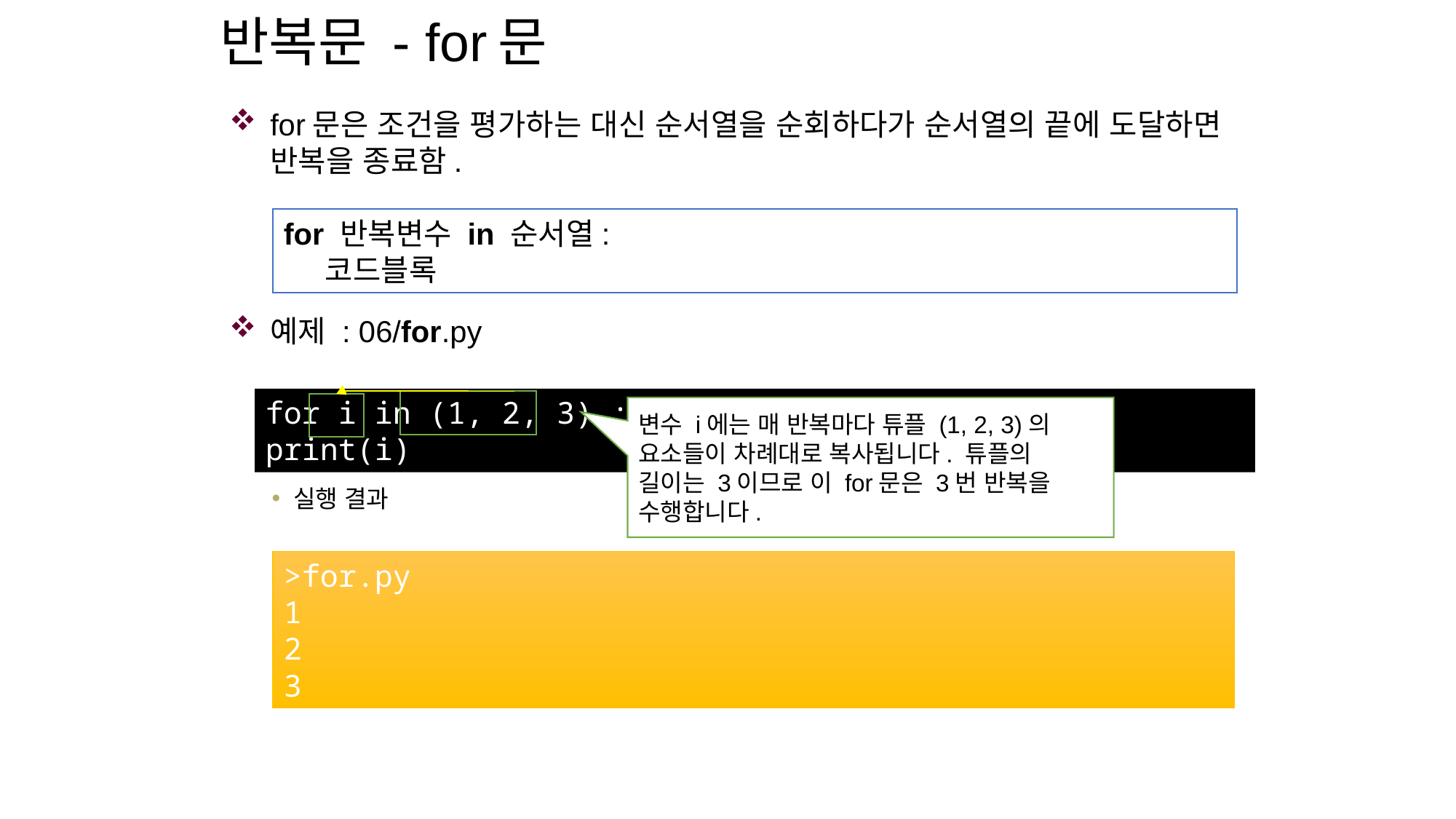

# 반복문 - for문
for문은 조건을 평가하는 대신 순서열을 순회하다가 순서열의 끝에 도달하면 반복을 종료함.

예제 : 06/for.py

실행 결과
for 반복변수 in 순서열:
    코드블록
for i in (1, 2, 3) :
print(i)

변수 i에는 매 반복마다 튜플 (1, 2, 3)의 요소들이 차례대로 복사됩니다. 튜플의 길이는 3이므로 이 for문은 3번 반복을 수행합니다.
>for.py
1
2
3